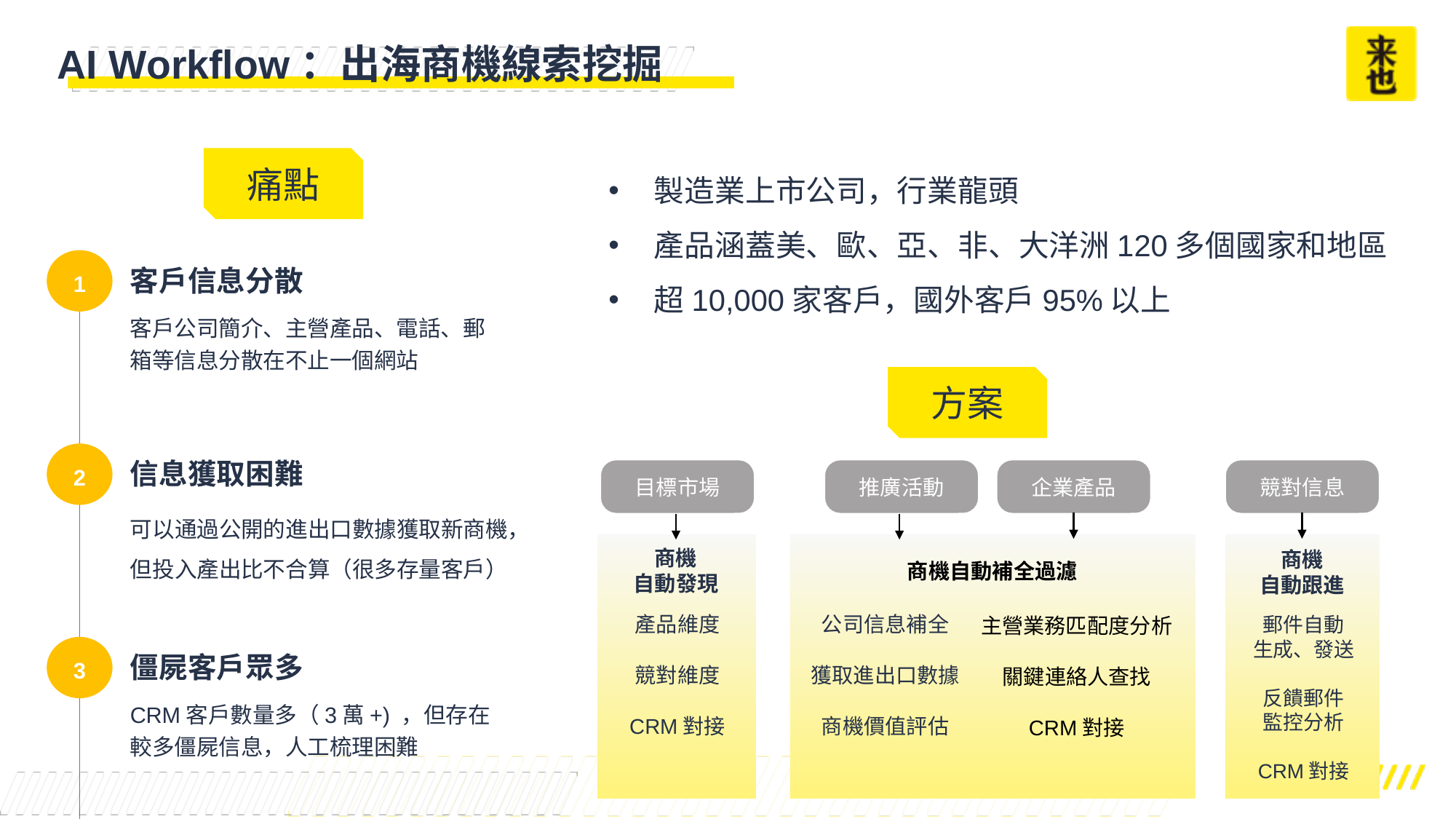

AI Workflow：出海商機線索挖掘

製造業上市公司，行業龍頭
產品涵蓋美、歐、亞、非、大洋洲120多個國家和地區
超10,000家客戶，國外客戶95%以上
痛點
1
客戶信息分散
客戶公司簡介、主營產品、電話、郵箱等信息分散在不止一個網站

2
信息獲取困難
可以通過公開的進出口數據獲取新商機，
但投入產出比不合算（很多存量客戶）
3
僵屍客戶眾多
CRM客戶數量多（3萬+) ，但存在
較多僵屍信息，人工梳理困難
方案
目標市場
推廣活動
企業產品
競對信息

商機
自動發現
商機
自動跟進
商機自動補全過濾
產品維度

競對維度

CRM對接

公司信息補全

獲取進出口數據

商機價值評估

主營業務匹配度分析

關鍵連絡人查找

CRM對接

郵件自動
生成、發送

反饋郵件
監控分析

CRM對接